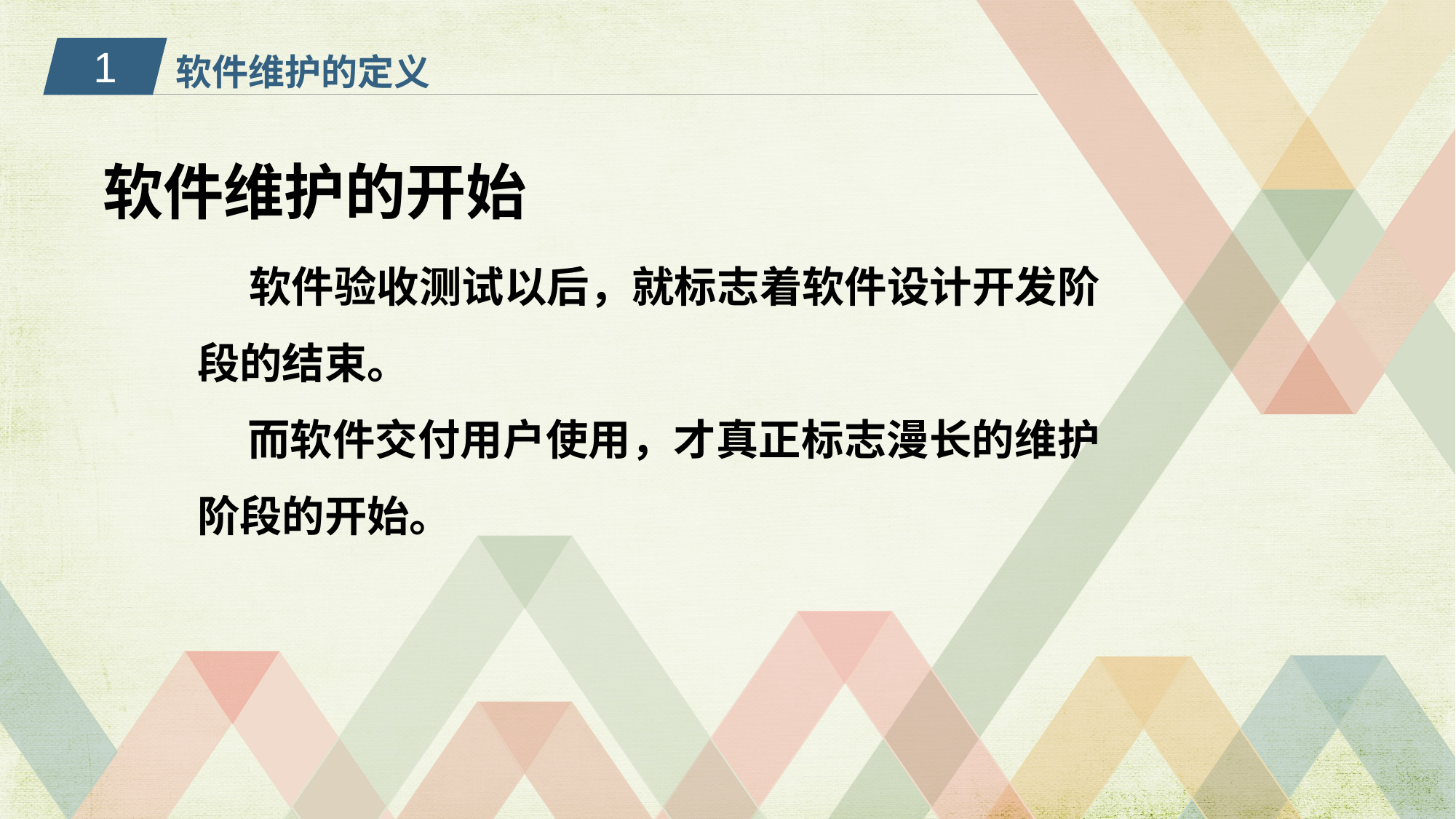

1

软件维护的定义

软件维护的开始

       软件验收测试以后，就标志着软件设计开发阶段的结束。
    而软件交付用户使用，才真正标志漫长的维护阶段的开始。